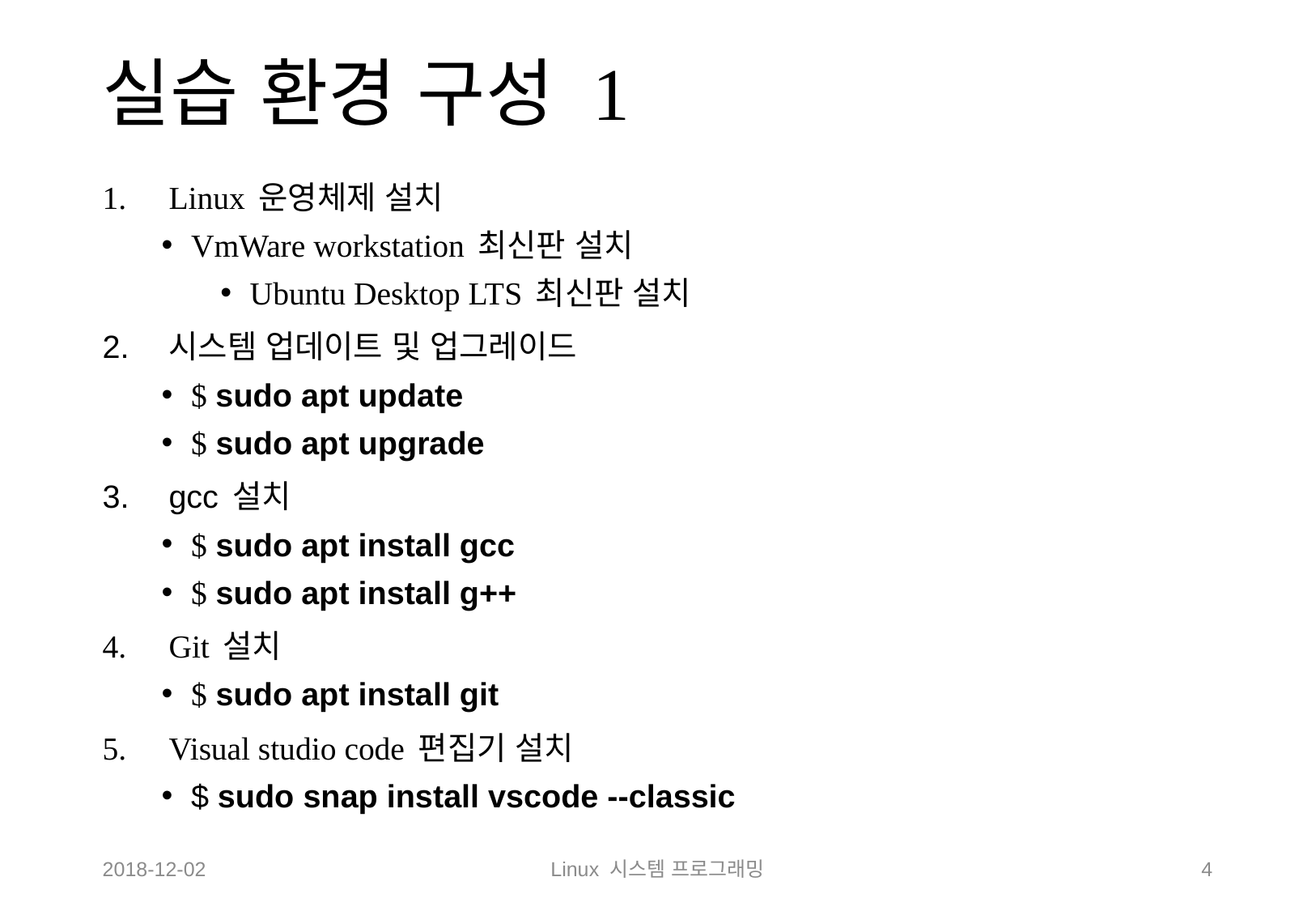

# 실습 환경 구성 1
Linux 운영체제 설치
VmWare workstation 최신판 설치
Ubuntu Desktop LTS 최신판 설치
시스템 업데이트 및 업그레이드
$ sudo apt update
$ sudo apt upgrade
gcc 설치
$ sudo apt install gcc
$ sudo apt install g++
Git 설치
$ sudo apt install git
Visual studio code 편집기 설치
$ sudo snap install vscode --classic
2018-12-02
Linux 시스템 프로그래밍
4